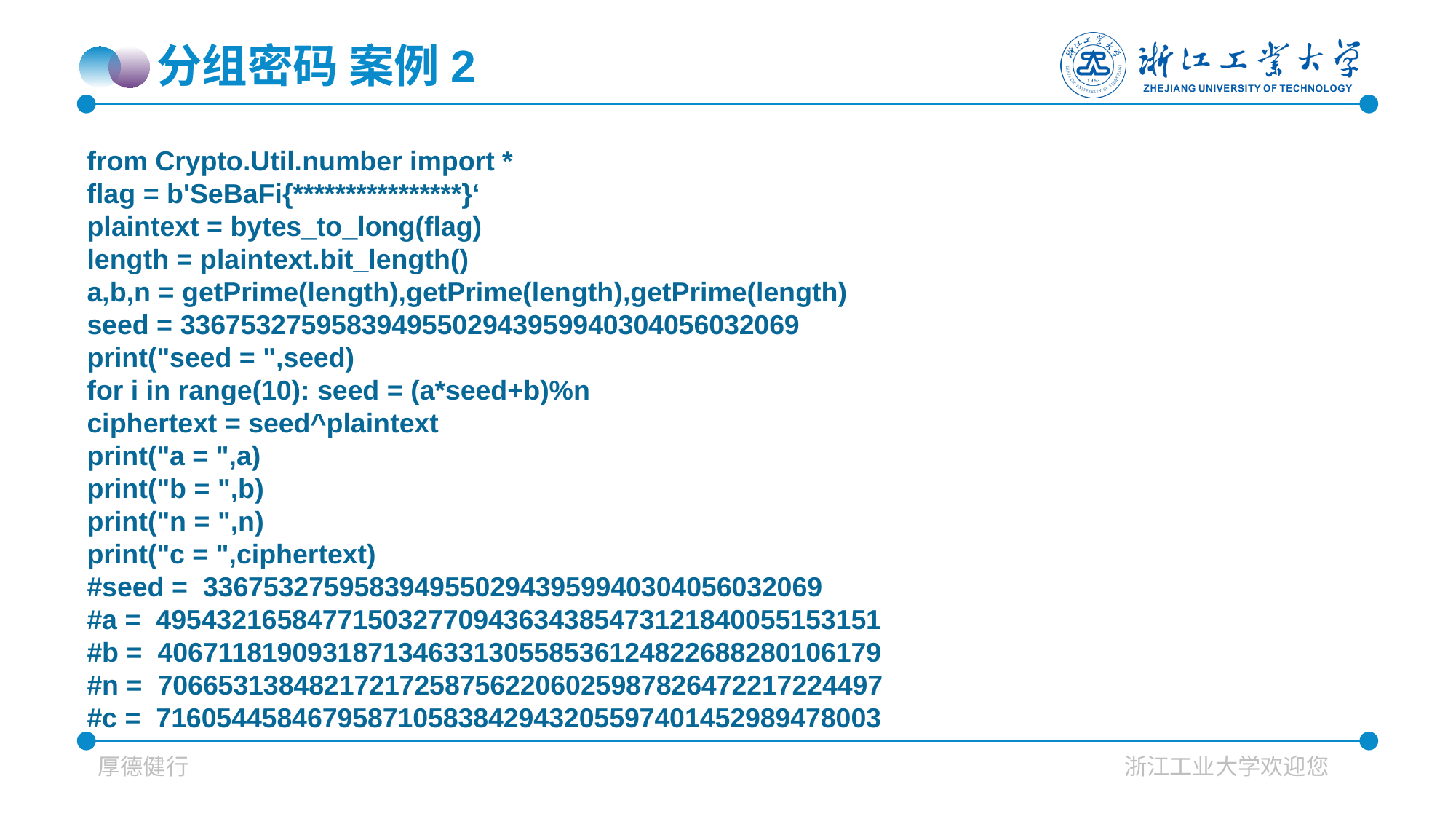

分组密码 案例2

from Crypto.Util.number import *
flag = b'SeBaFi{****************}‘
plaintext = bytes_to_long(flag)
length = plaintext.bit_length()
a,b,n = getPrime(length),getPrime(length),getPrime(length)
seed = 33675327595839495502943959940304056032069
print("seed = ",seed)
for i in range(10): seed = (a*seed+b)%n
ciphertext = seed^plaintext
print("a = ",a)
print("b = ",b)
print("n = ",n)
print("c = ",ciphertext)
#seed =  33675327595839495502943959940304056032069
#a =  495432165847715032770943634385473121840055153151
#b =  406711819093187134633130558536124822688280106179
#n =  706653138482172172587562206025987826472217224497
#c =  716054458467958710583842943205597401452989478003